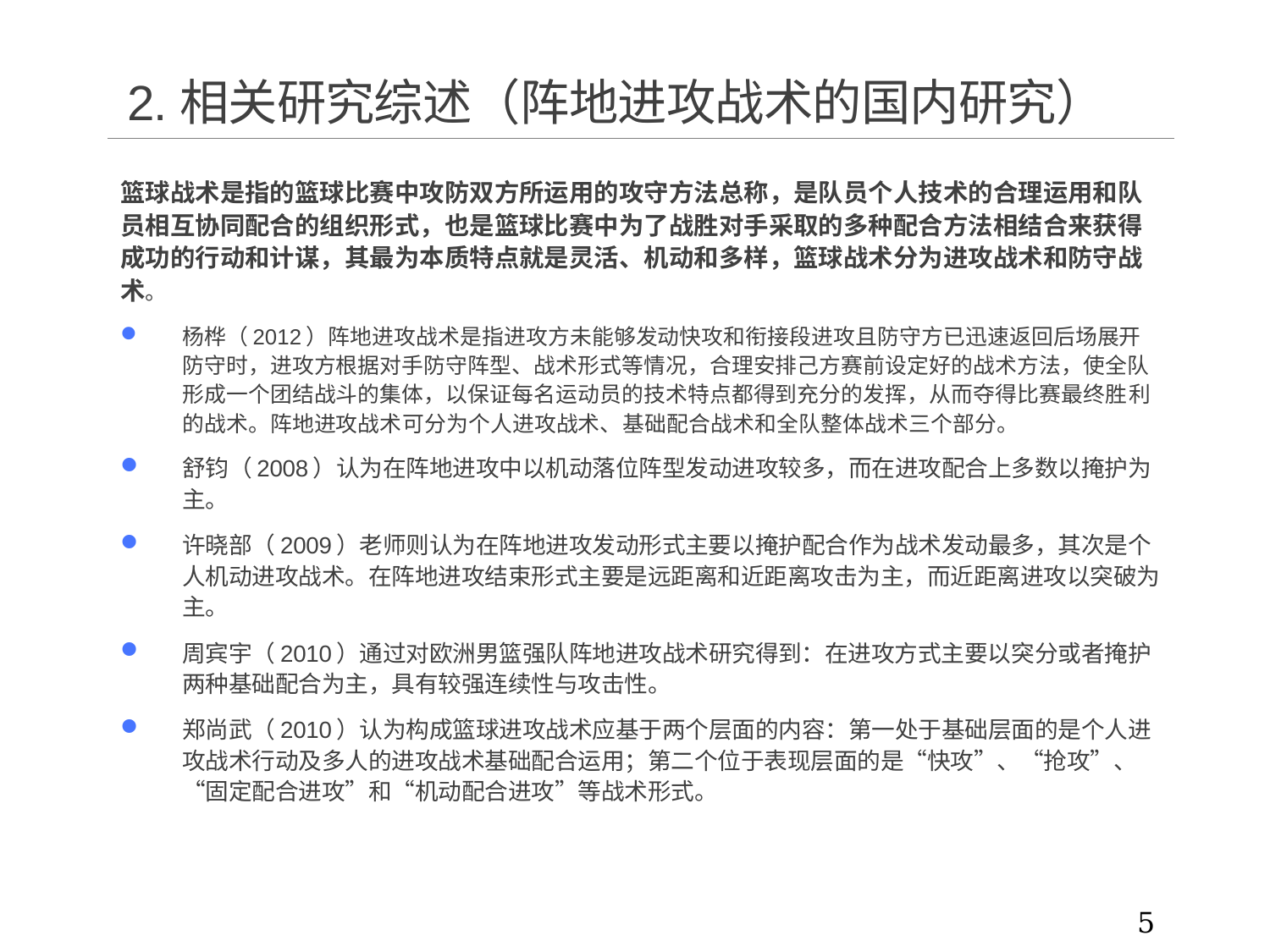

# 2.相关研究综述（阵地进攻战术的国内研究）
篮球战术是指的篮球比赛中攻防双方所运用的攻守方法总称，是队员个人技术的合理运用和队员相互协同配合的组织形式，也是篮球比赛中为了战胜对手采取的多种配合方法相结合来获得成功的行动和计谋，其最为本质特点就是灵活、机动和多样，篮球战术分为进攻战术和防守战术。
杨桦（2012）阵地进攻战术是指进攻方未能够发动快攻和衔接段进攻且防守方已迅速返回后场展开防守时，进攻方根据对手防守阵型、战术形式等情况，合理安排己方赛前设定好的战术方法，使全队形成一个团结战斗的集体，以保证每名运动员的技术特点都得到充分的发挥，从而夺得比赛最终胜利的战术。阵地进攻战术可分为个人进攻战术、基础配合战术和全队整体战术三个部分。
舒钧（2008）认为在阵地进攻中以机动落位阵型发动进攻较多，而在进攻配合上多数以掩护为主。
许晓部（2009）老师则认为在阵地进攻发动形式主要以掩护配合作为战术发动最多，其次是个人机动进攻战术。在阵地进攻结束形式主要是远距离和近距离攻击为主，而近距离进攻以突破为主。
周宾宇（2010）通过对欧洲男篮强队阵地进攻战术研究得到：在进攻方式主要以突分或者掩护两种基础配合为主，具有较强连续性与攻击性。
郑尚武（2010）认为构成篮球进攻战术应基于两个层面的内容：第一处于基础层面的是个人进攻战术行动及多人的进攻战术基础配合运用；第二个位于表现层面的是“快攻”、“抢攻”、“固定配合进攻”和“机动配合进攻”等战术形式。

5